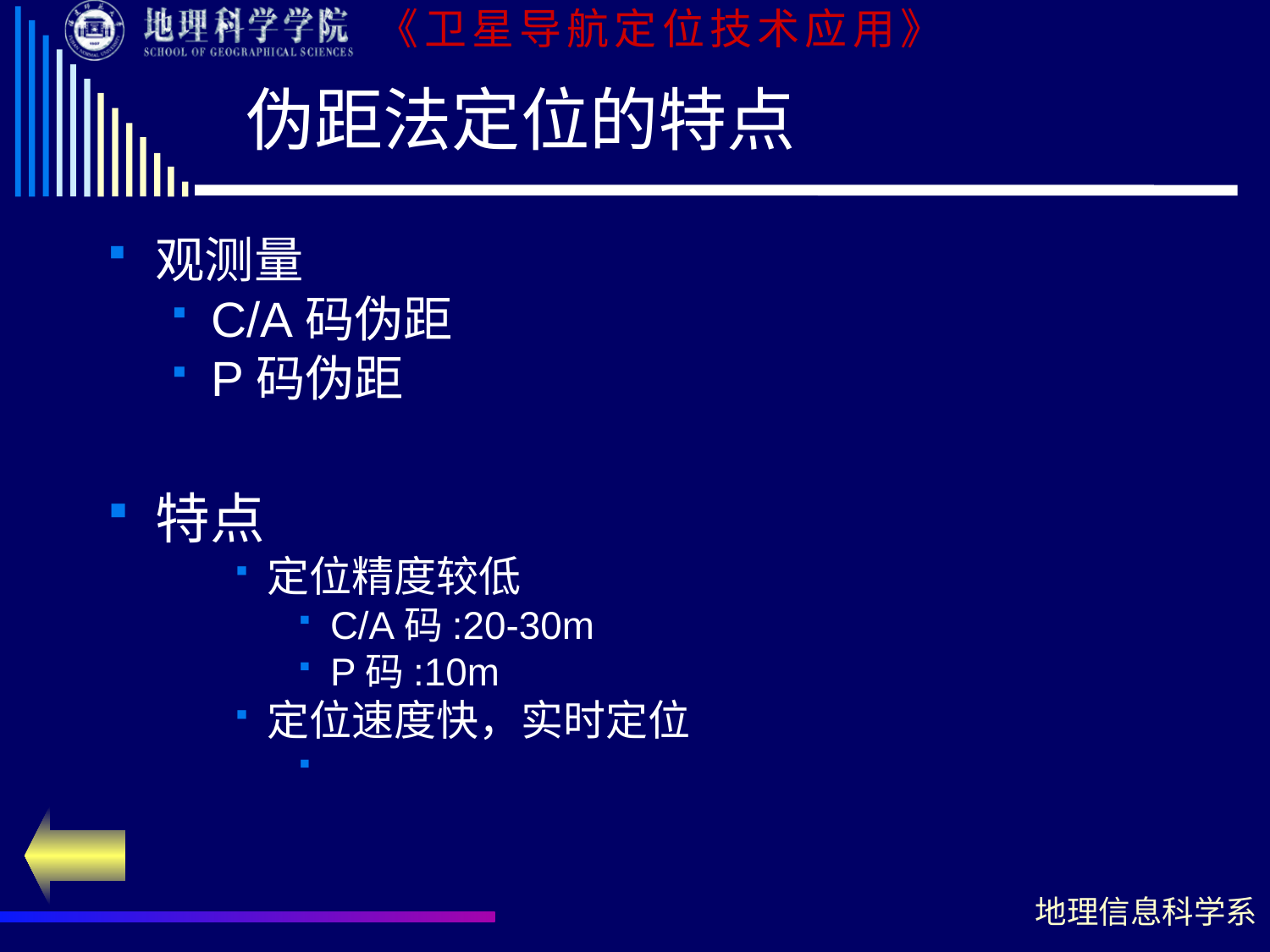

# 伪距法定位的特点
观测量
C/A码伪距
P码伪距

特点
定位精度较低
C/A码:20-30m
P码:10m
定位速度快，实时定位
精度高